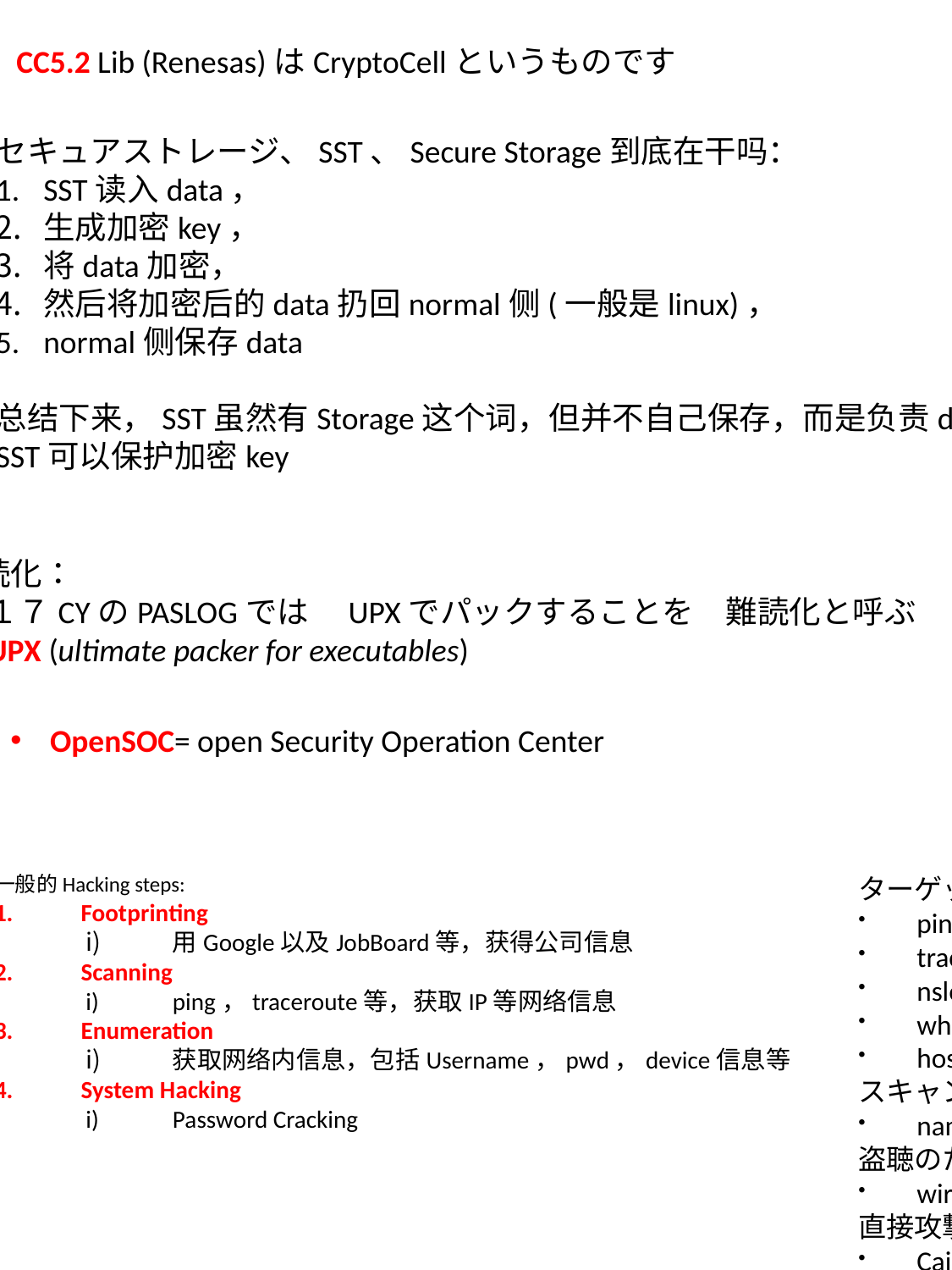

CC5.2 Lib (Renesas)はCryptoCellというものです
セキュアストレージ、SST、Secure Storage到底在干吗：
SST读入data，
生成加密key，
将data加密，
然后将加密后的data扔回normal侧(一般是linux)，
normal侧保存data

总结下来，SST虽然有Storage这个词，但并不自己保存，而是负责data的加密以及解密
SST可以保护加密key
難読化：
１７CYのPASLOGでは　UPXでパックすることを　難読化と呼ぶ
UPX (ultimate packer for executables)
OpenSOC= open Security Operation Center
一般的Hacking steps:
Footprinting
用Google以及JobBoard等，获得公司信息
Scanning
ping，traceroute等，获取IP等网络信息
Enumeration
获取网络内信息，包括Username，pwd，device信息等
System Hacking
Password Cracking

ターゲットの特定のためのCmd：
ping
traceroute
nslookup
whois
host
スキャンCmd：
namp
盗聴のため：
wireshark
直接攻撃：
Cain&Abel
Fiddler
ssh
crunch
THC-Hydra
Metasploit
痕跡消す：
ログ消す
timestamp改竄
backdoor
nectar
cryptcat